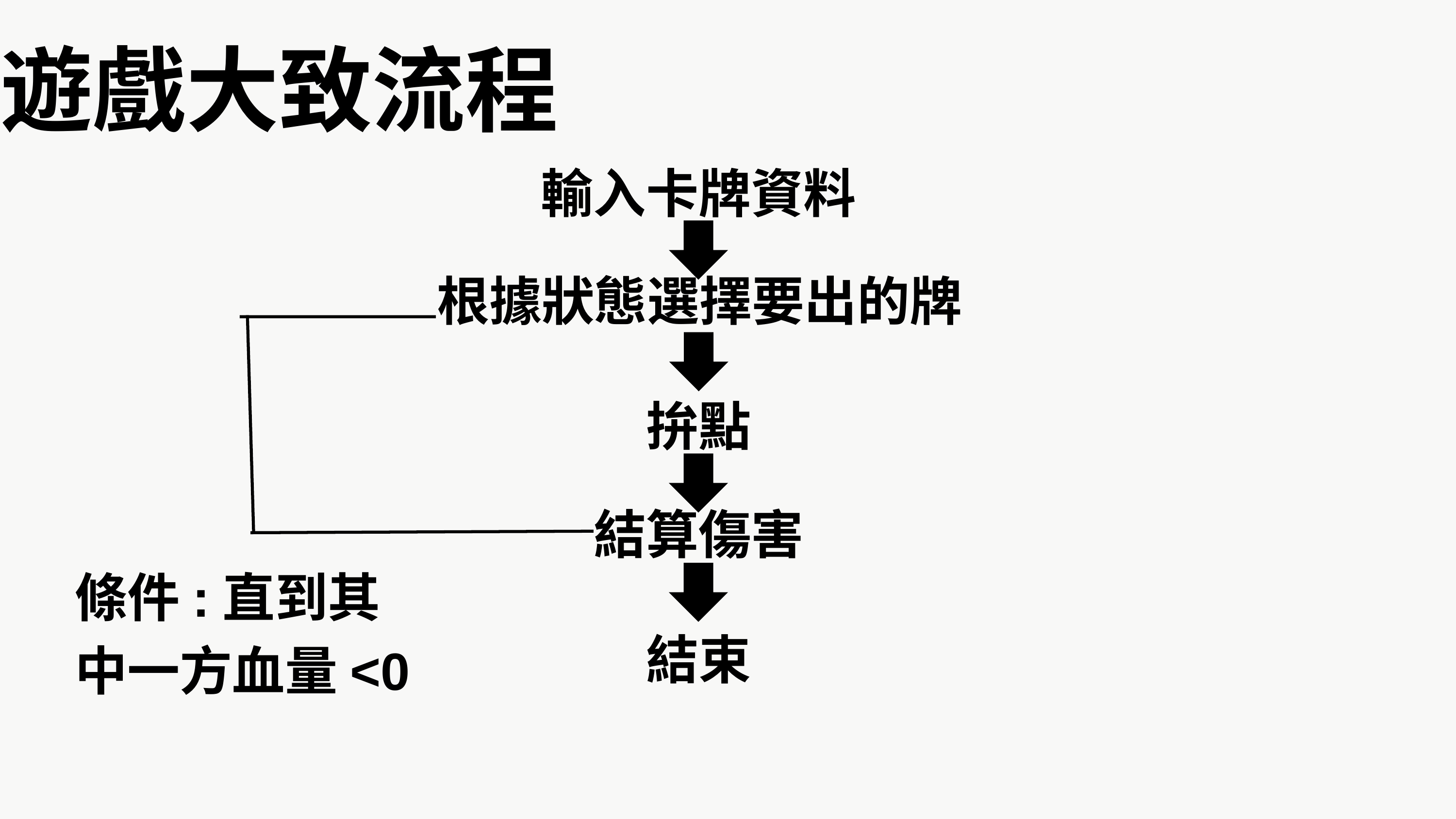

遊戲大致流程
輸入卡牌資料

根據狀態選擇要出的牌

拚點

結算傷害

條件:直到其中一方血量<0

結束